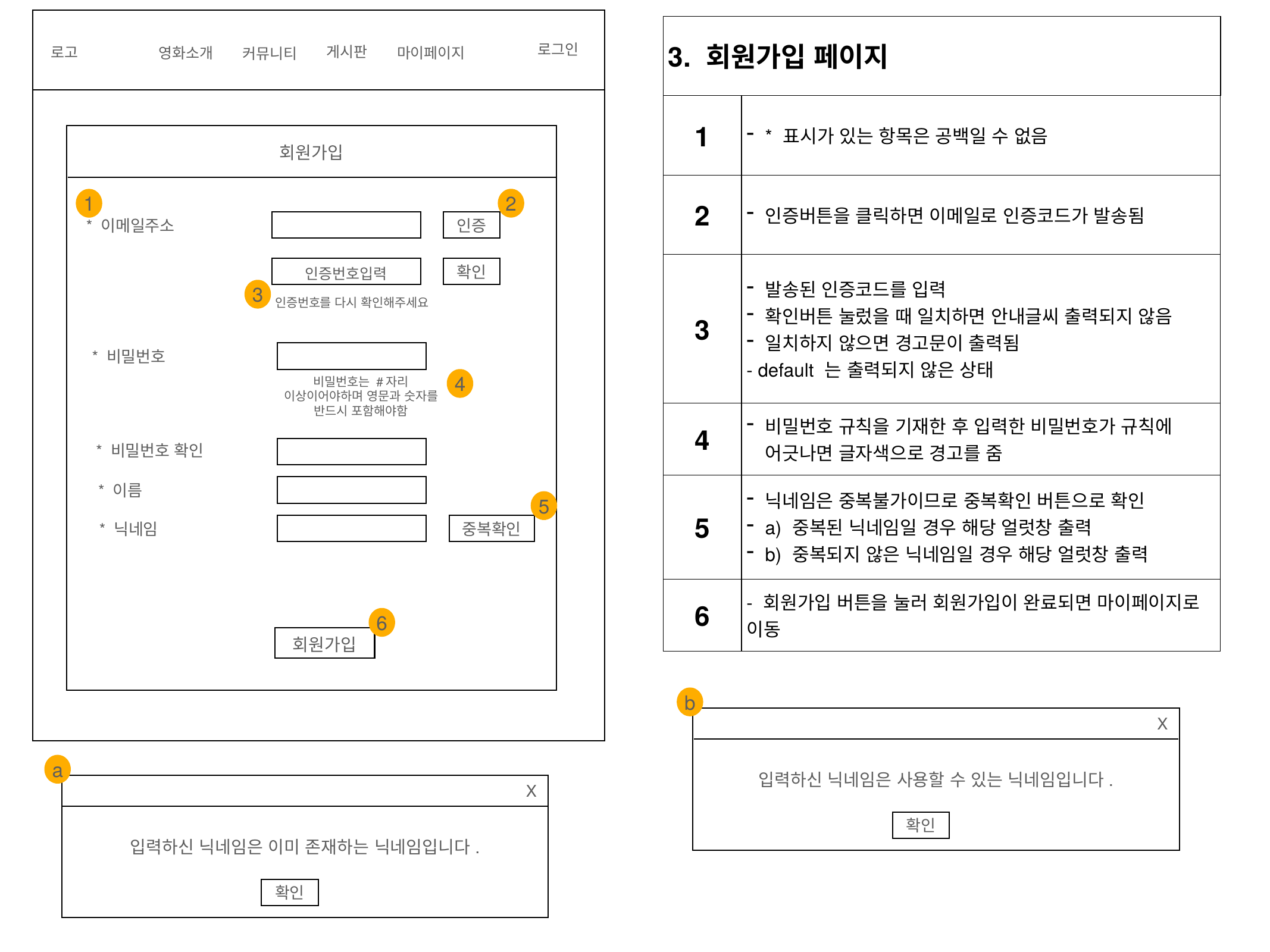

| 3. 회원가입 페이지 |  |  |  |
| --- | --- | --- | --- |
| 1 | \* 표시가 있는 항목은 공백일 수 없음 |  |  |
| 2 | 인증버튼을 클릭하면 이메일로 인증코드가 발송됨 |  |  |
| 3 | 발송된 인증코드를 입력 확인버튼 눌렀을 때 일치하면 안내글씨 출력되지 않음 일치하지 않으면 경고문이 출력됨 - default 는 출력되지 않은 상태 |  |  |
| 4 | 비밀번호 규칙을 기재한 후 입력한 비밀번호가 규칙에 어긋나면 글자색으로 경고를 줌 |  |  |
| 5 | 닉네임은 중복불가이므로 중복확인 버튼으로 확인 a) 중복된 닉네임일 경우 해당 얼럿창 출력 b) 중복되지 않은 닉네임일 경우 해당 얼럿창 출력 |  |  |
| 6 | - 회원가입 버튼을 눌러 회원가입이 완료되면 마이페이지로 이동 |  |  |
로그인
게시판
로고
영화소개
마이페이지
커뮤니티

회원가입

2
1

* 이메일주소
인증

확인
인증번호입력

3
인증번호를 다시 확인해주세요

* 비밀번호

4
비밀번호는 #자리 이상이어야하며 영문과 숫자를 반드시 포함해야함
* 비밀번호 확인

* 이름

5

* 닉네임
중복확인

6

회원가입

b

X

a
입력하신 닉네임은 사용할 수 있는 닉네임입니다.

X

확인
입력하신 닉네임은 이미 존재하는 닉네임입니다.

확인